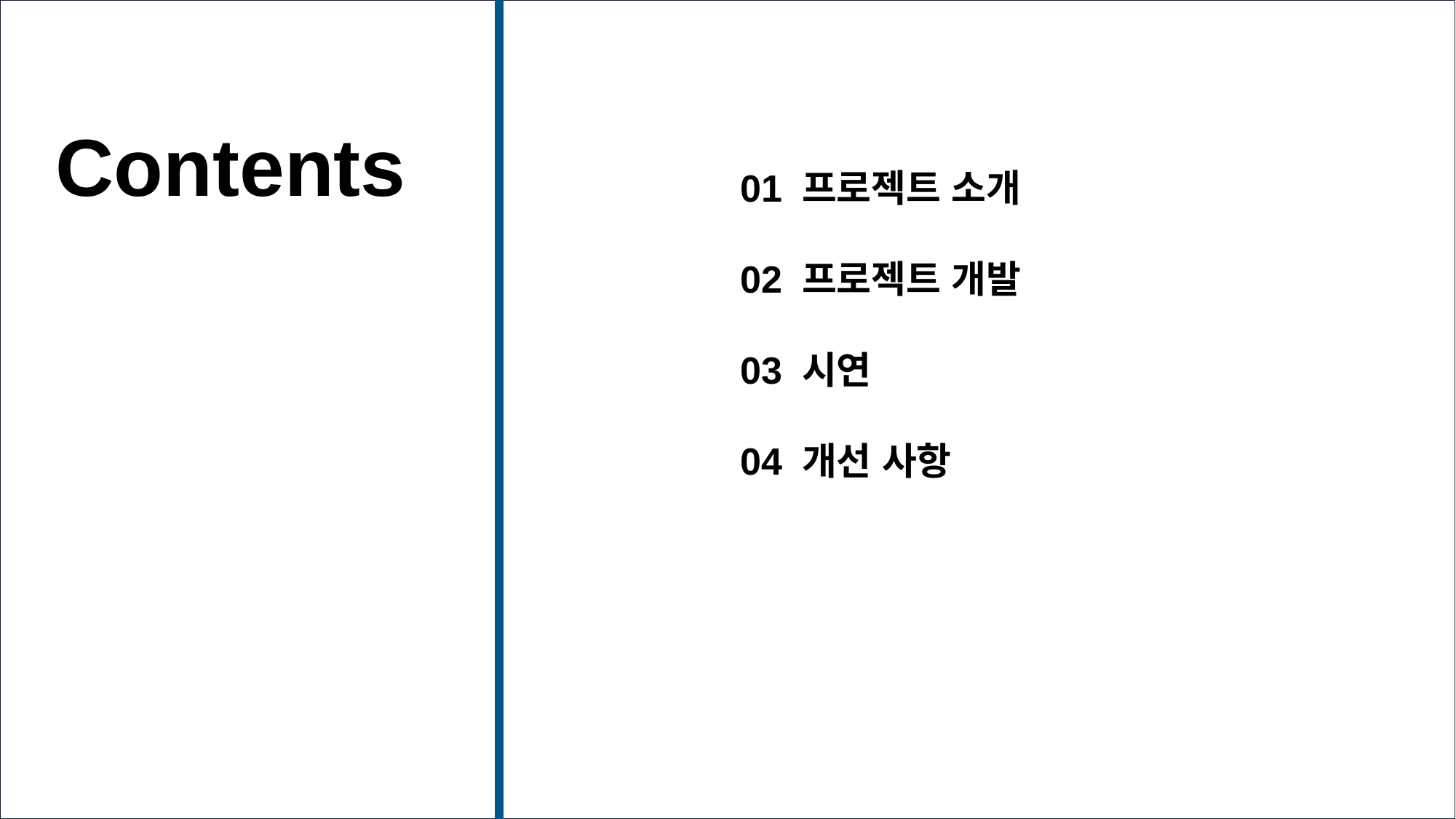

Contents
01 프로젝트 소개
02 프로젝트 개발
03 시연
04 개선 사항